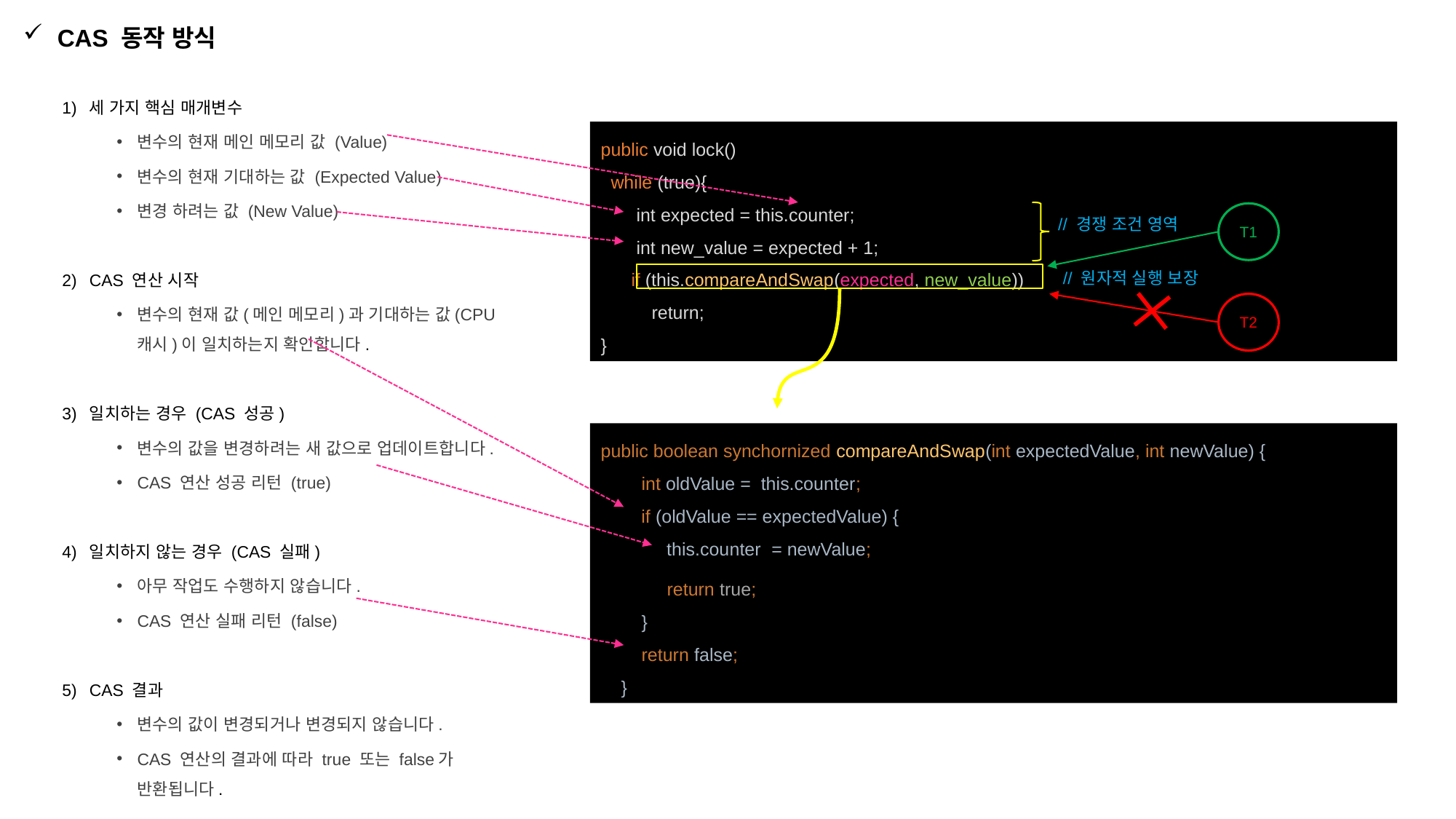

CAS 동작 방식
세 가지 핵심 매개변수
변수의 현재 메인 메모리 값 (Value)
변수의 현재 기대하는 값 (Expected Value)
변경 하려는 값 (New Value)

CAS 연산 시작
변수의 현재 값(메인 메모리)과 기대하는 값(CPU 캐시)이 일치하는지 확인합니다.

일치하는 경우 (CAS 성공)
변수의 값을 변경하려는 새 값으로 업데이트합니다.
CAS 연산 성공 리턴 (true)

일치하지 않는 경우 (CAS 실패)
아무 작업도 수행하지 않습니다.
CAS 연산 실패 리턴 (false)

CAS 결과
변수의 값이 변경되거나 변경되지 않습니다.
CAS 연산의 결과에 따라 true 또는 false가 반환됩니다.
public void lock()
  while (true){
       int expected = this.counter;
       int new_value = expected + 1;
      if (this.compareAndSwap(expected, new_value))
          return;
}

T1
// 경쟁 조건 영역
// 원자적 실행 보장

T2
public boolean synchornized compareAndSwap(int expectedValue, int newValue) {
        int oldValue =  this.counter;
        if (oldValue == expectedValue) {
             this.counter  = newValue;
             return true;
        }
        return false;
    }